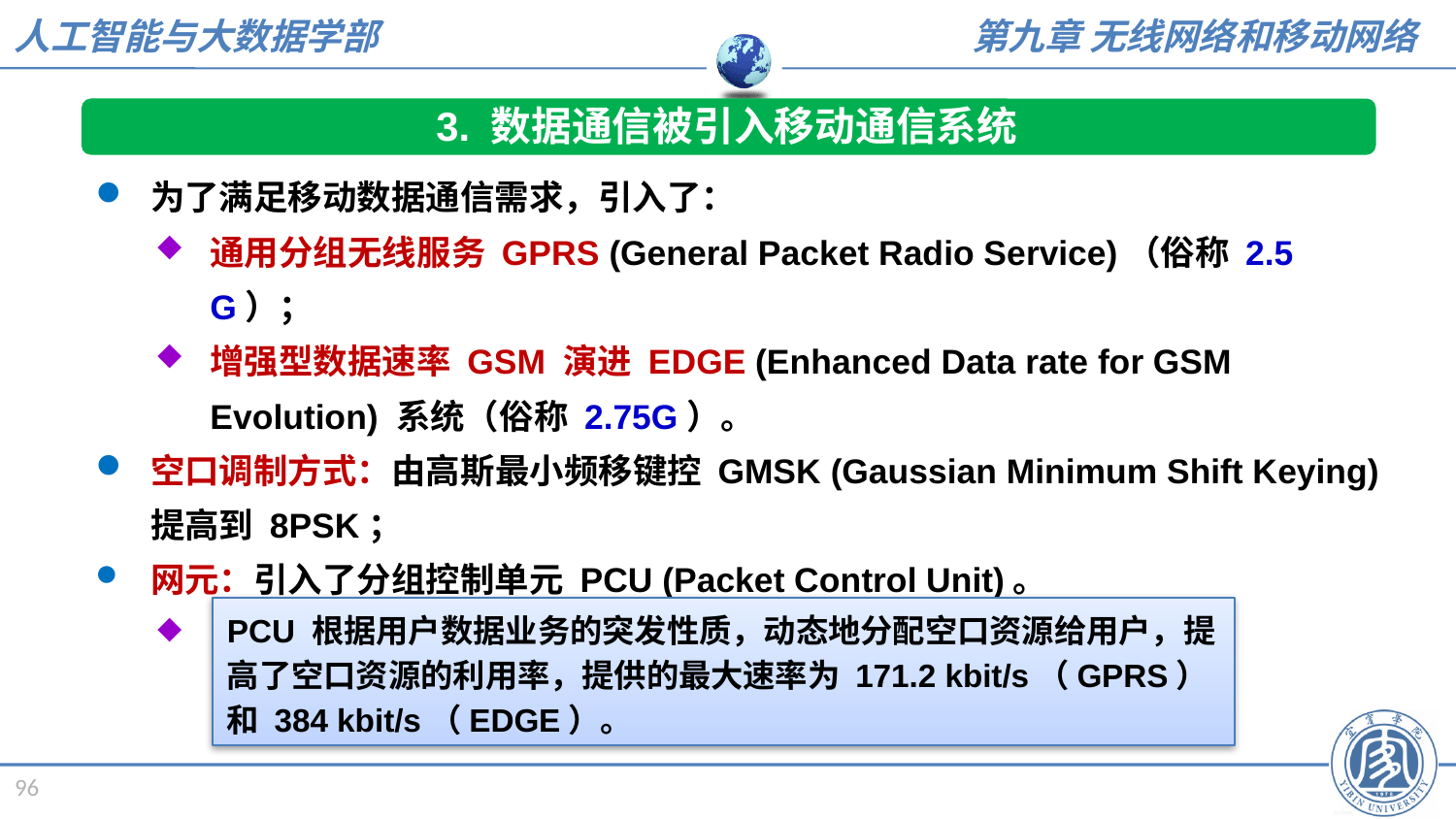

3. 数据通信被引入移动通信系统

为了满足移动数据通信需求，引入了：
通用分组无线服务 GPRS (General Packet Radio Service)（俗称 2.5G）；
增强型数据速率 GSM 演进 EDGE (Enhanced Data rate for GSM Evolution) 系统（俗称 2.75G）。
空口调制方式：由高斯最小频移键控 GMSK (Gaussian Minimum Shift Keying) 提高到 8PSK；
网元：引入了分组控制单元 PCU (Packet Control Unit)。
PCU 通常和 BSC 集成在一起，负责处理有关数据通信的业务。
PCU 根据用户数据业务的突发性质，动态地分配空口资源给用户，提高了空口资源的利用率，提供的最大速率为 171.2 kbit/s（GPRS）和 384 kbit/s（EDGE）。
96